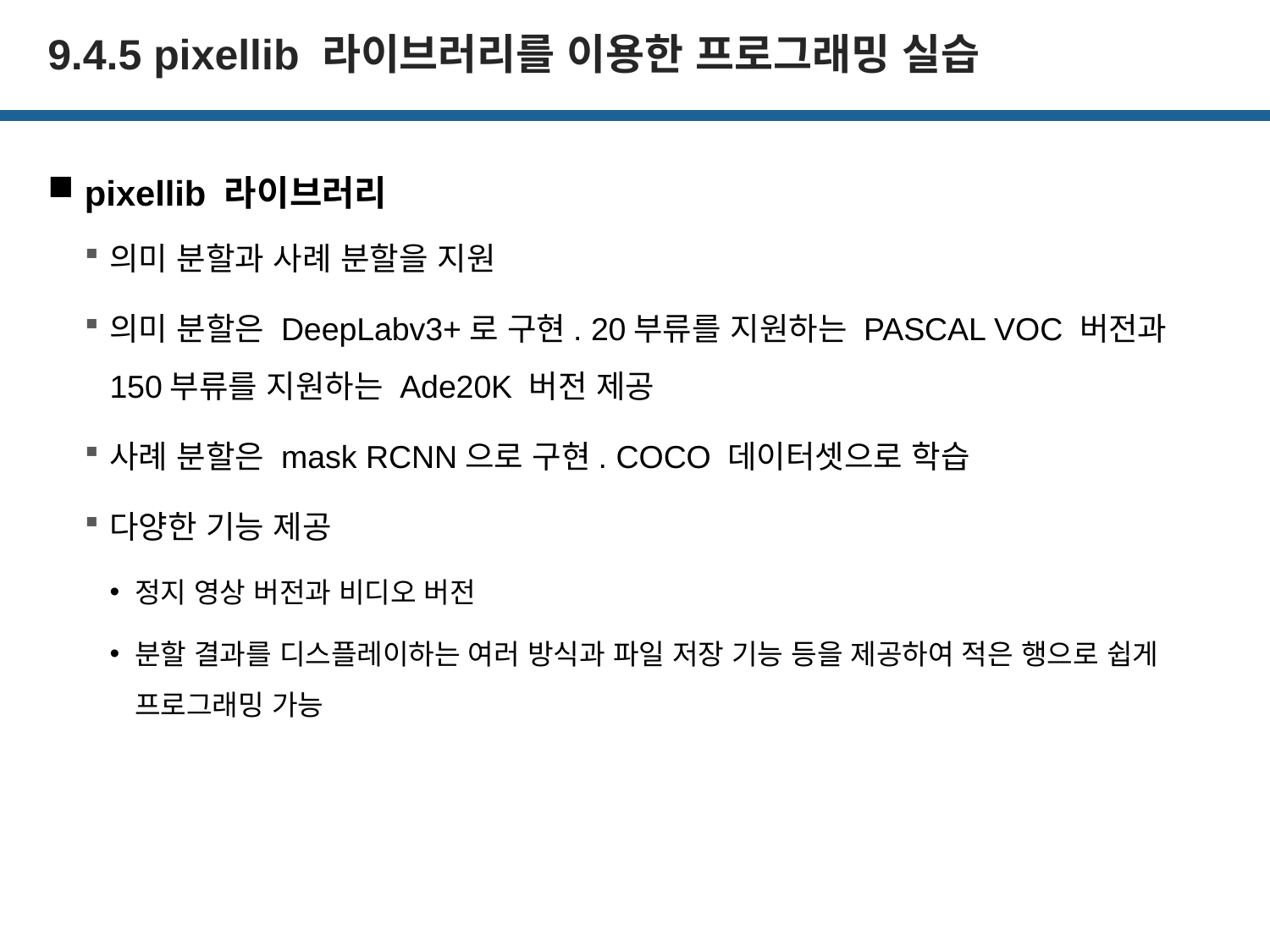

# 9.4.5 pixellib 라이브러리를 이용한 프로그래밍 실습
pixellib 라이브러리
의미 분할과 사례 분할을 지원
의미 분할은 DeepLabv3+로 구현. 20부류를 지원하는 PASCAL VOC 버전과 150부류를 지원하는 Ade20K 버전 제공
사례 분할은 mask RCNN으로 구현. COCO 데이터셋으로 학습
다양한 기능 제공
정지 영상 버전과 비디오 버전
분할 결과를 디스플레이하는 여러 방식과 파일 저장 기능 등을 제공하여 적은 행으로 쉽게 프로그래밍 가능